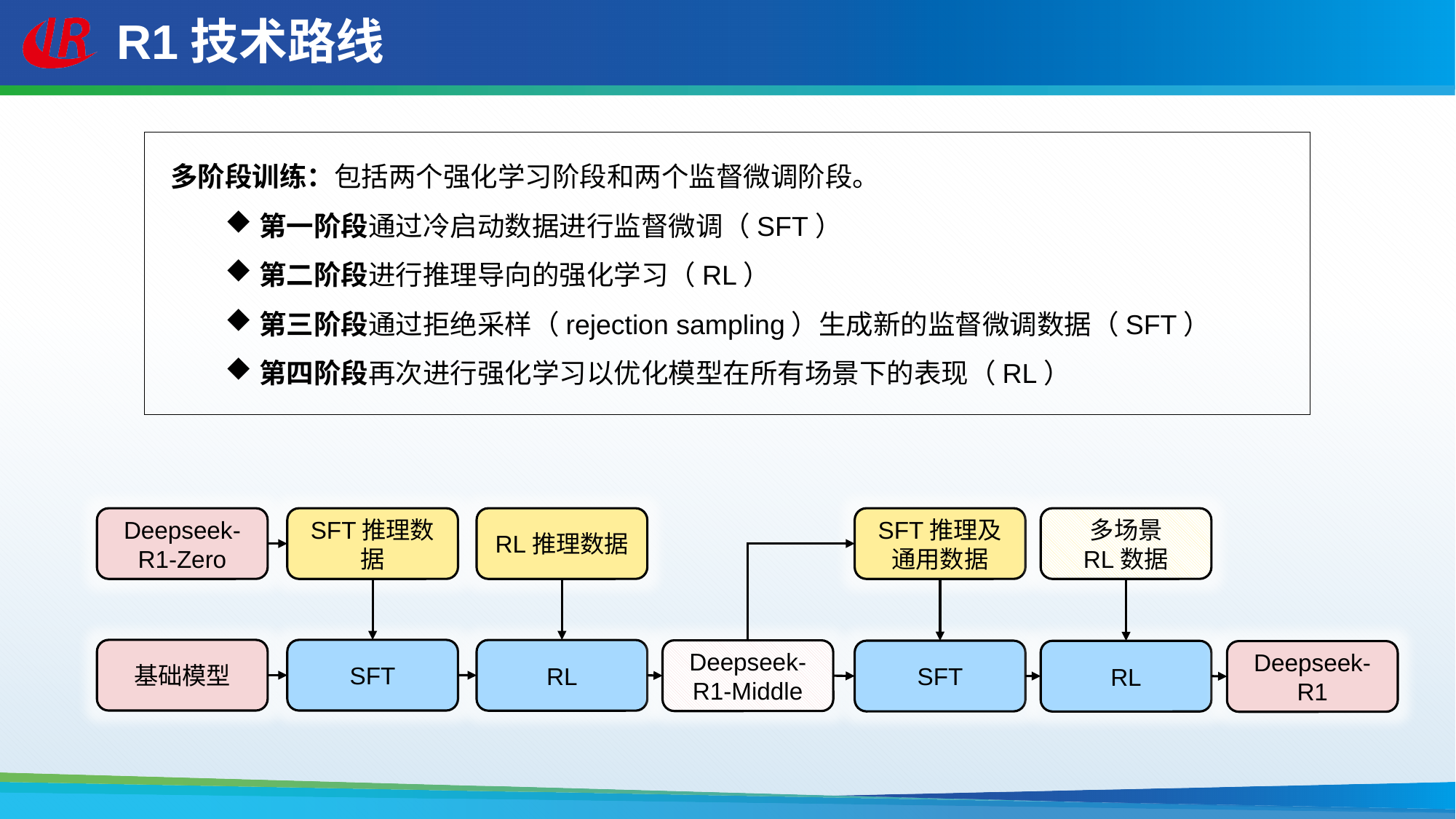

# R1技术路线

多阶段训练：包括两个强化学习阶段和两个监督微调阶段。
第一阶段通过冷启动数据进行监督微调（SFT）
第二阶段进行推理导向的强化学习（RL）
第三阶段通过拒绝采样（rejection sampling）生成新的监督微调数据（SFT）
第四阶段再次进行强化学习以优化模型在所有场景下的表现（RL）
Deepseek-R1-Zero
SFT推理数据
RL推理数据
SFT推理及
通用数据
多场景
RL数据
基础模型
SFT
RL
Deepseek-R1-Middle
SFT
RL
Deepseek-R1